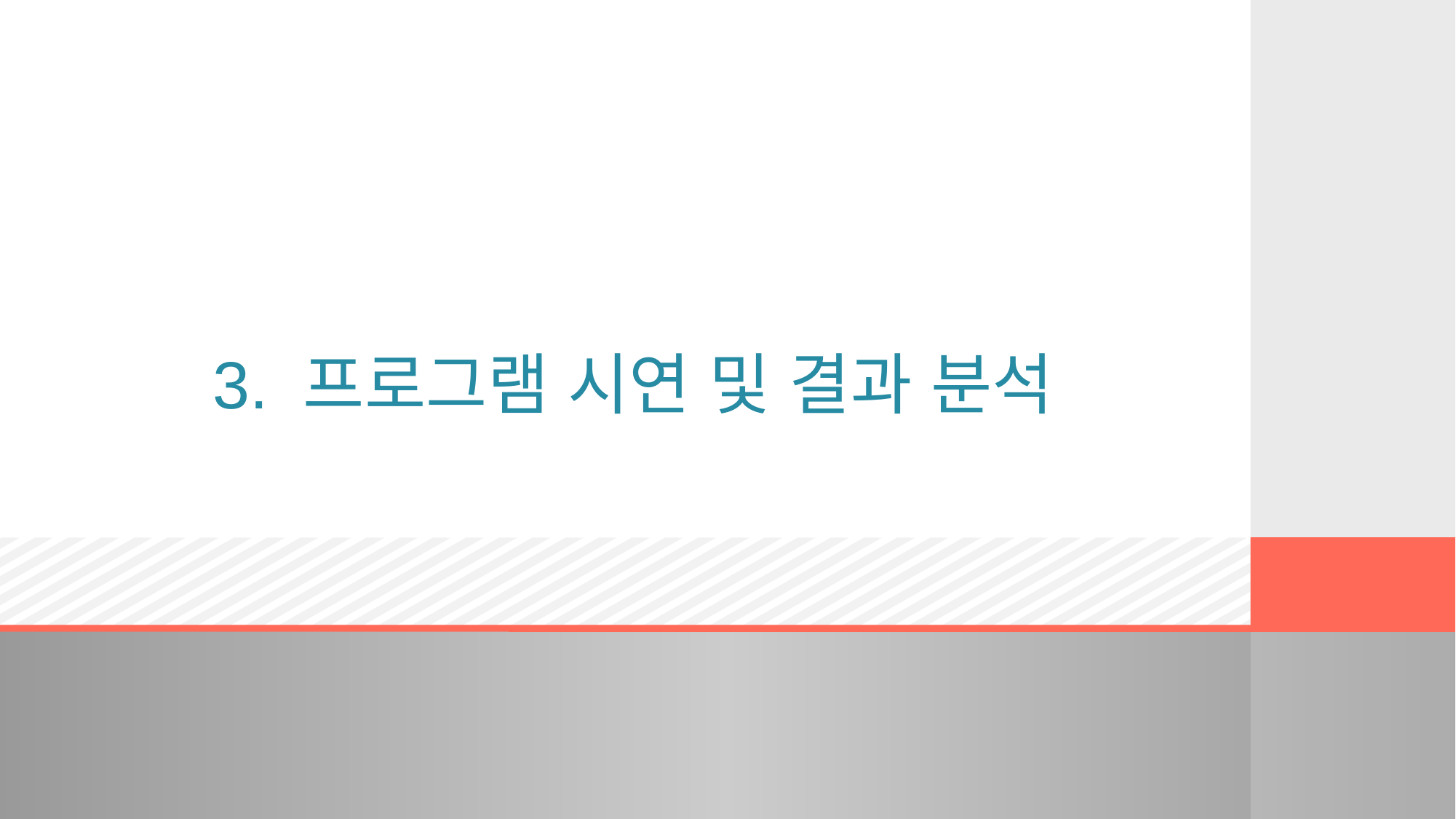

# 3. 프로그램 시연 및 결과 분석